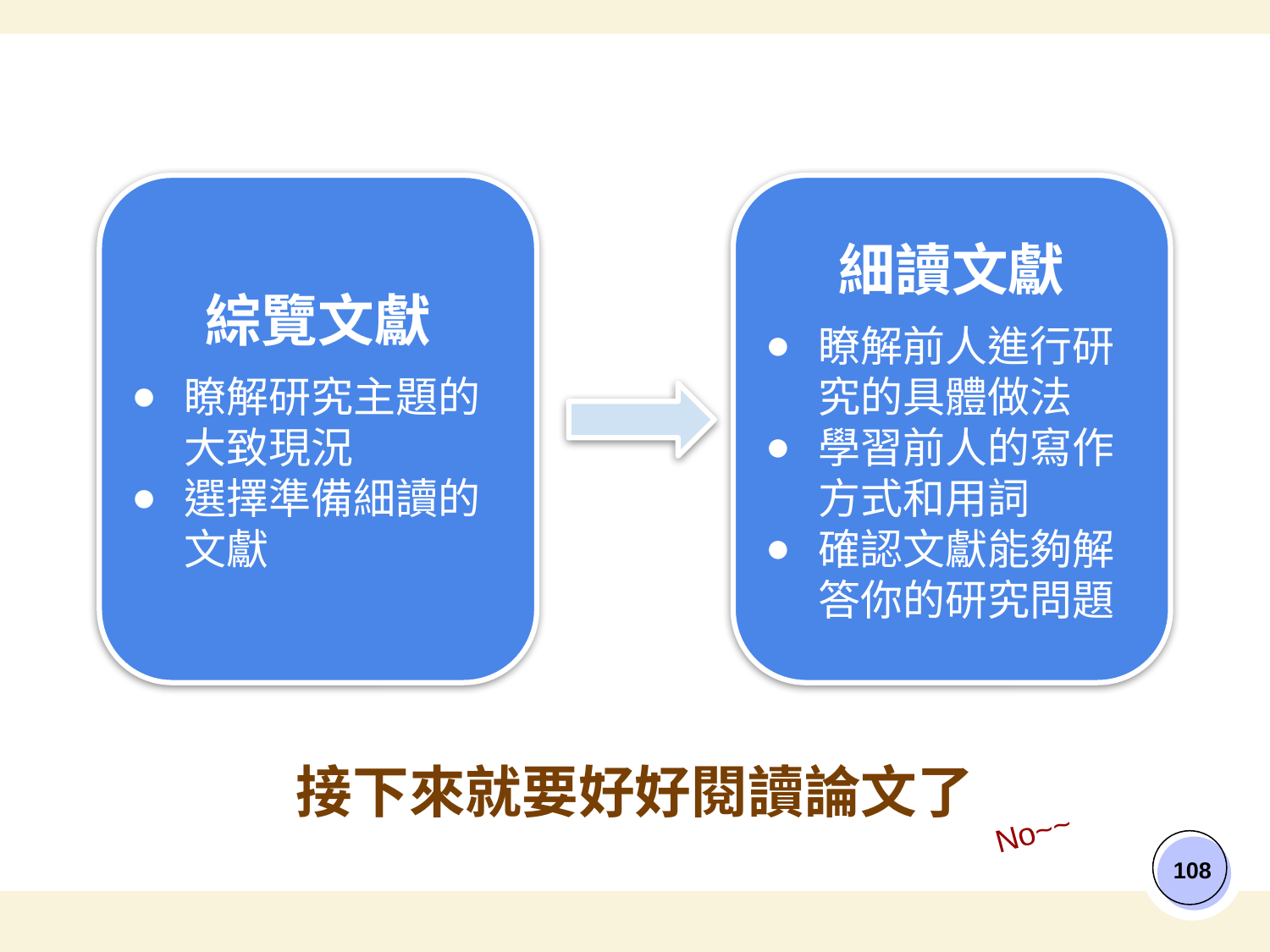

綜覽文獻
瞭解研究主題的大致現況
選擇準備細讀的文獻
細讀文獻
瞭解前人進行研究的具體做法
學習前人的寫作方式和用詞
確認文獻能夠解答你的研究問題

# 接下來就要好好閱讀論文了
No~~
108